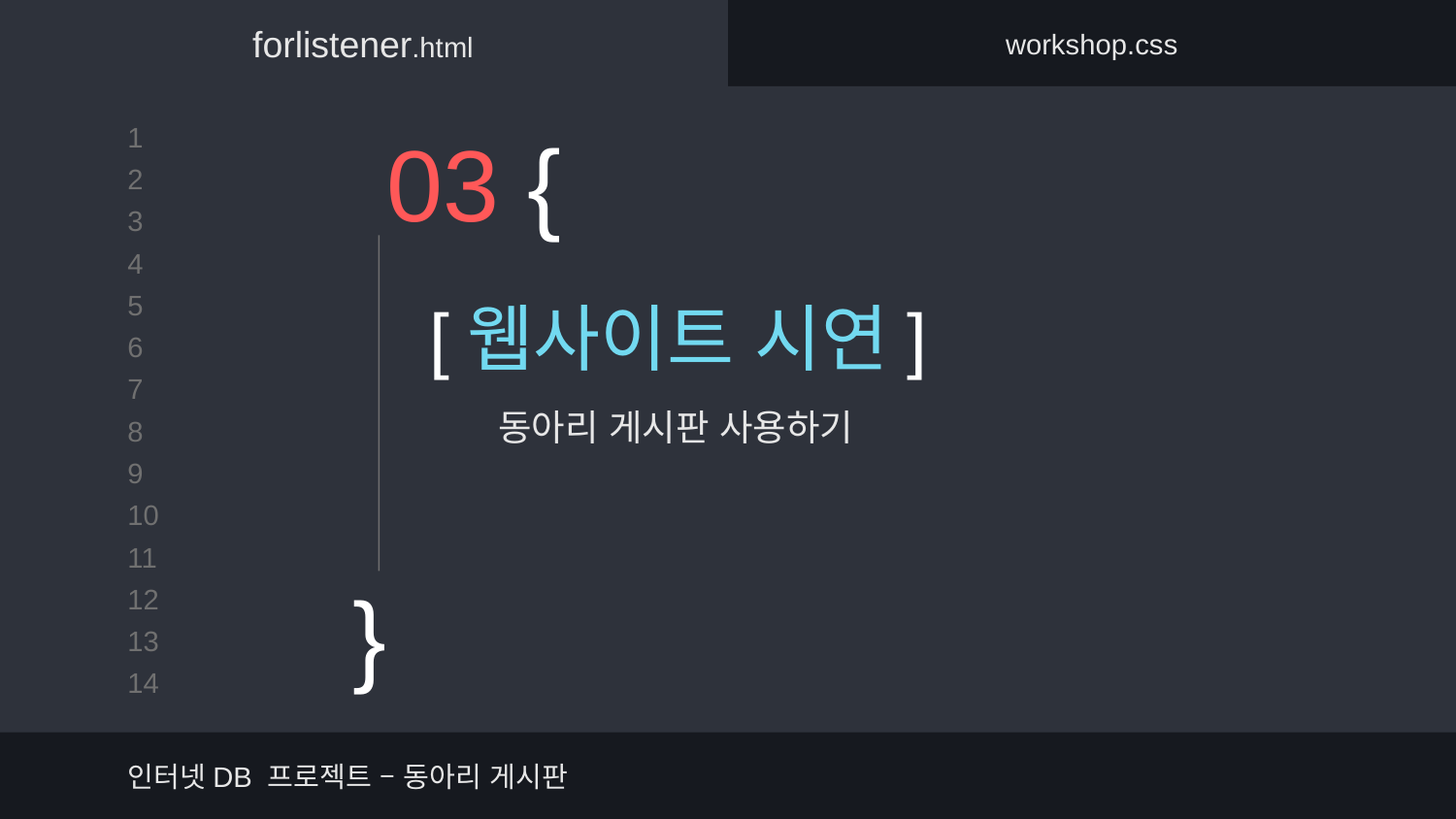

forlistener.html
workshop.css
# 03 {
[웹사이트 시연]
동아리 게시판 사용하기
}
인터넷DB 프로젝트 – 동아리 게시판